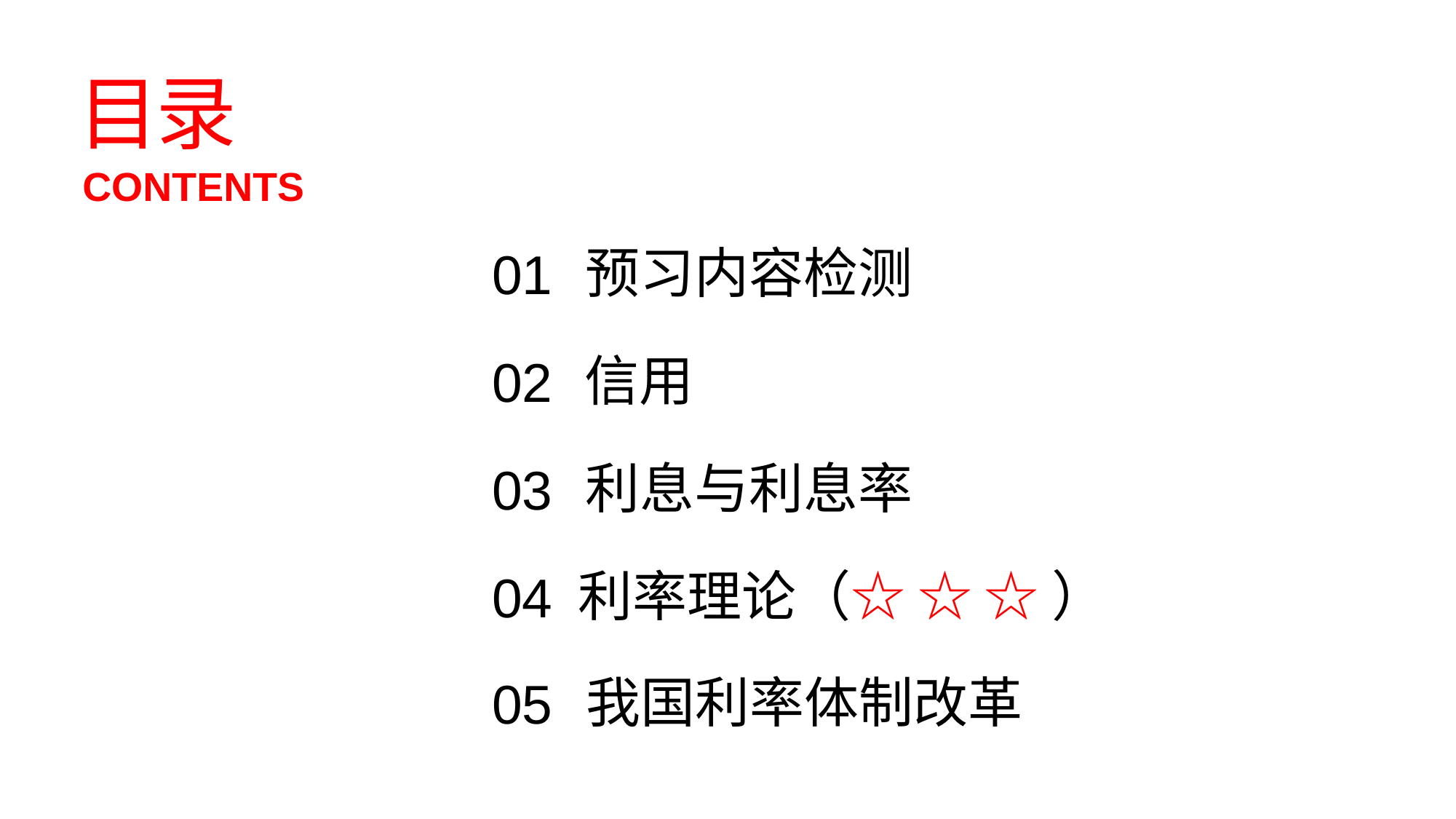

目录
CONTENTS
预习内容检测
01
信用
02
利息与利息率
03
利率理论（☆ ☆ ☆ ）
04
我国利率体制改革
05